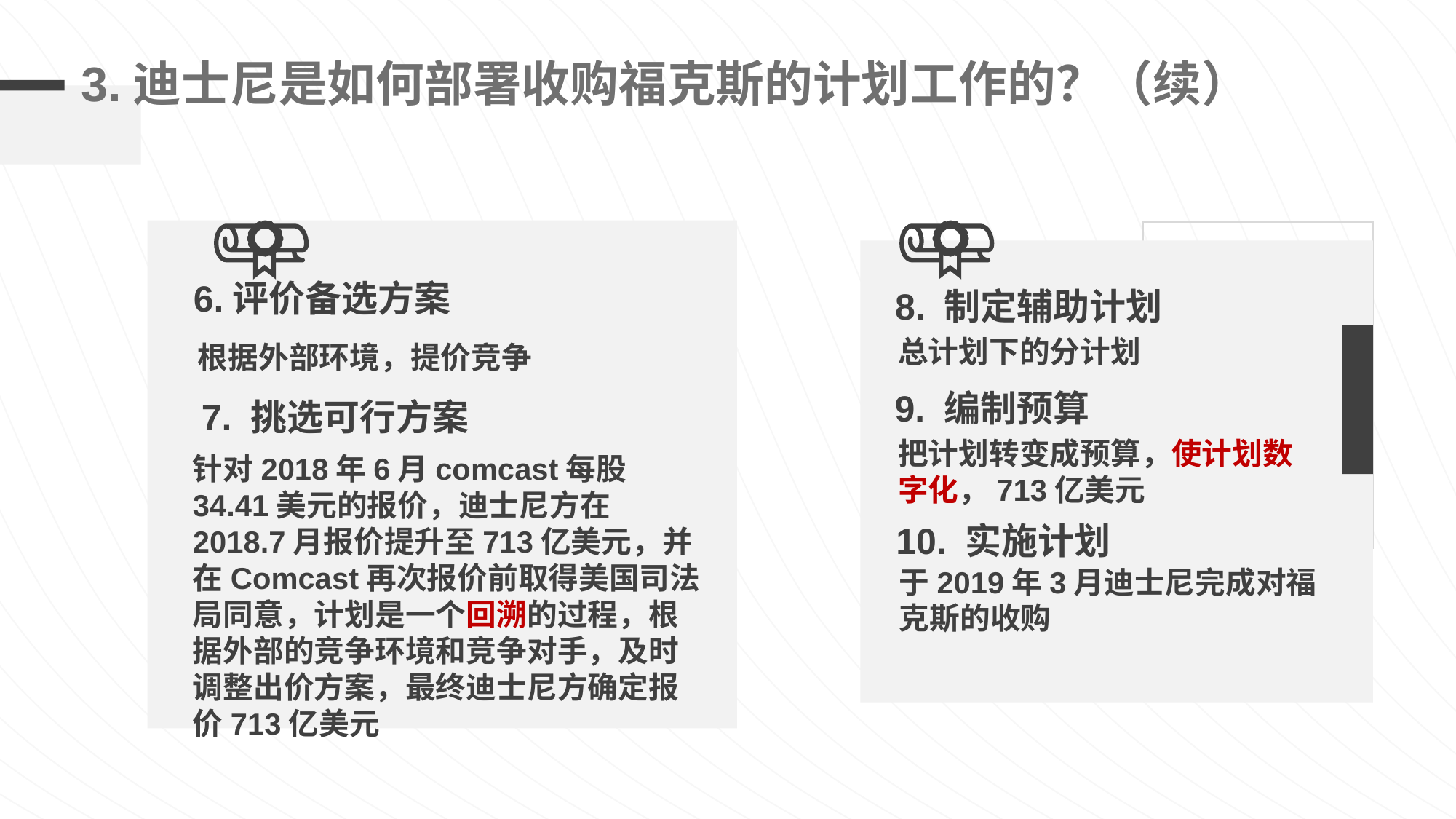

# 3.迪士尼是如何部署收购福克斯的计划工作的？（续）

6.评价备选方案
8. 制定辅助计划

总计划下的分计划
根据外部环境，提价竞争
9. 编制预算
7. 挑选可行方案
把计划转变成预算，使计划数字化，713亿美元
针对2018年6月comcast每股34.41美元的报价，迪士尼方在2018.7月报价提升至713亿美元，并在Comcast再次报价前取得美国司法局同意，计划是一个回溯的过程，根据外部的竞争环境和竞争对手，及时调整出价方案，最终迪士尼方确定报价713亿美元
10. 实施计划
于2019年3月迪士尼完成对福克斯的收购